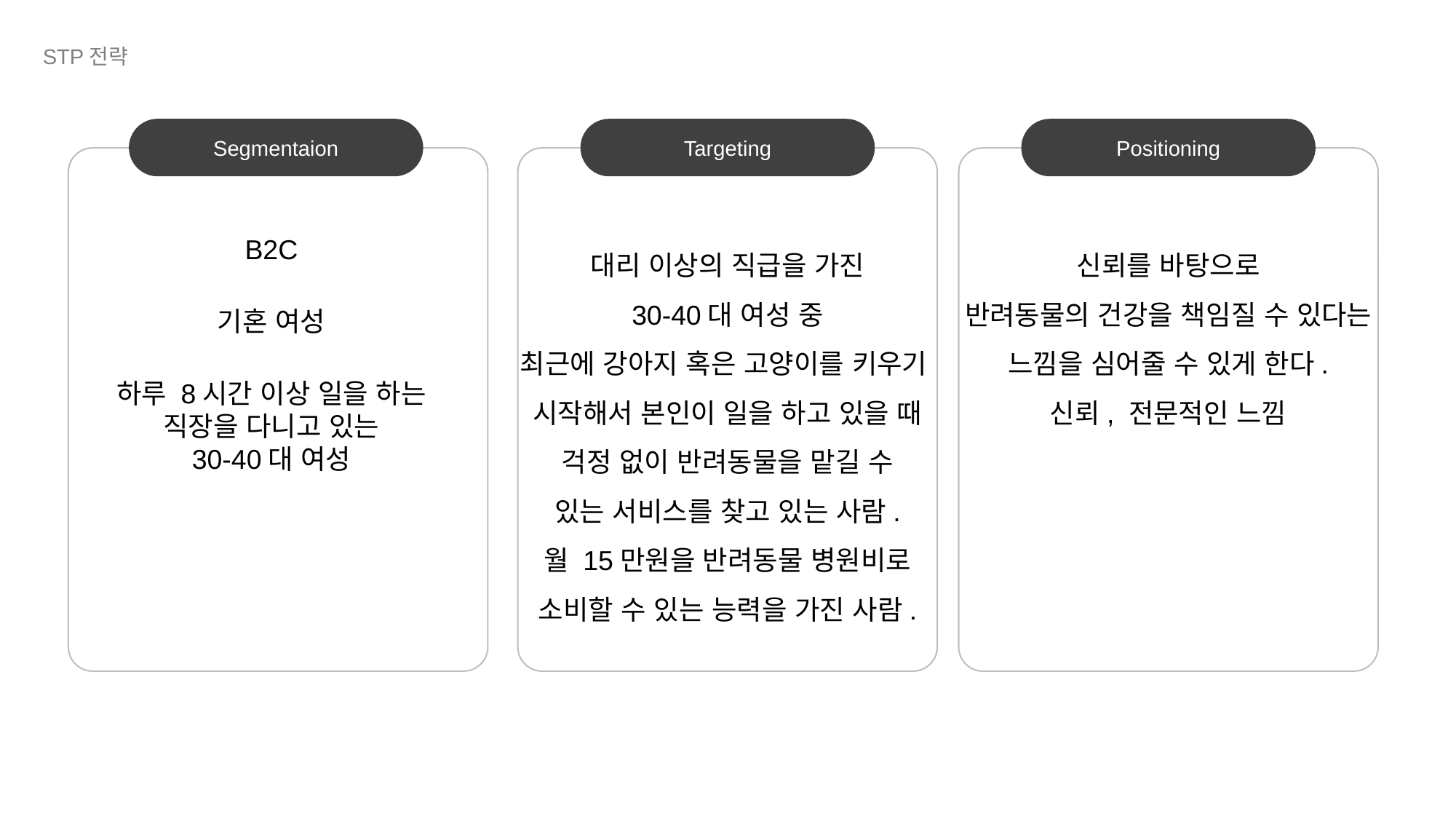

STP전략
Segmentaion
Targeting
Positioning

B2C
대리 이상의 직급을 가진
30-40대 여성 중
최근에 강아지 혹은 고양이를 키우기
시작해서 본인이 일을 하고 있을 때
걱정 없이 반려동물을 맡길 수
있는 서비스를 찾고 있는 사람.
월 15만원을 반려동물 병원비로
소비할 수 있는 능력을 가진 사람.
신뢰를 바탕으로
반려동물의 건강을 책임질 수 있다는
느낌을 심어줄 수 있게 한다.
신뢰, 전문적인 느낌
기혼 여성
하루 8시간 이상 일을 하는
직장을 다니고 있는
30-40대 여성